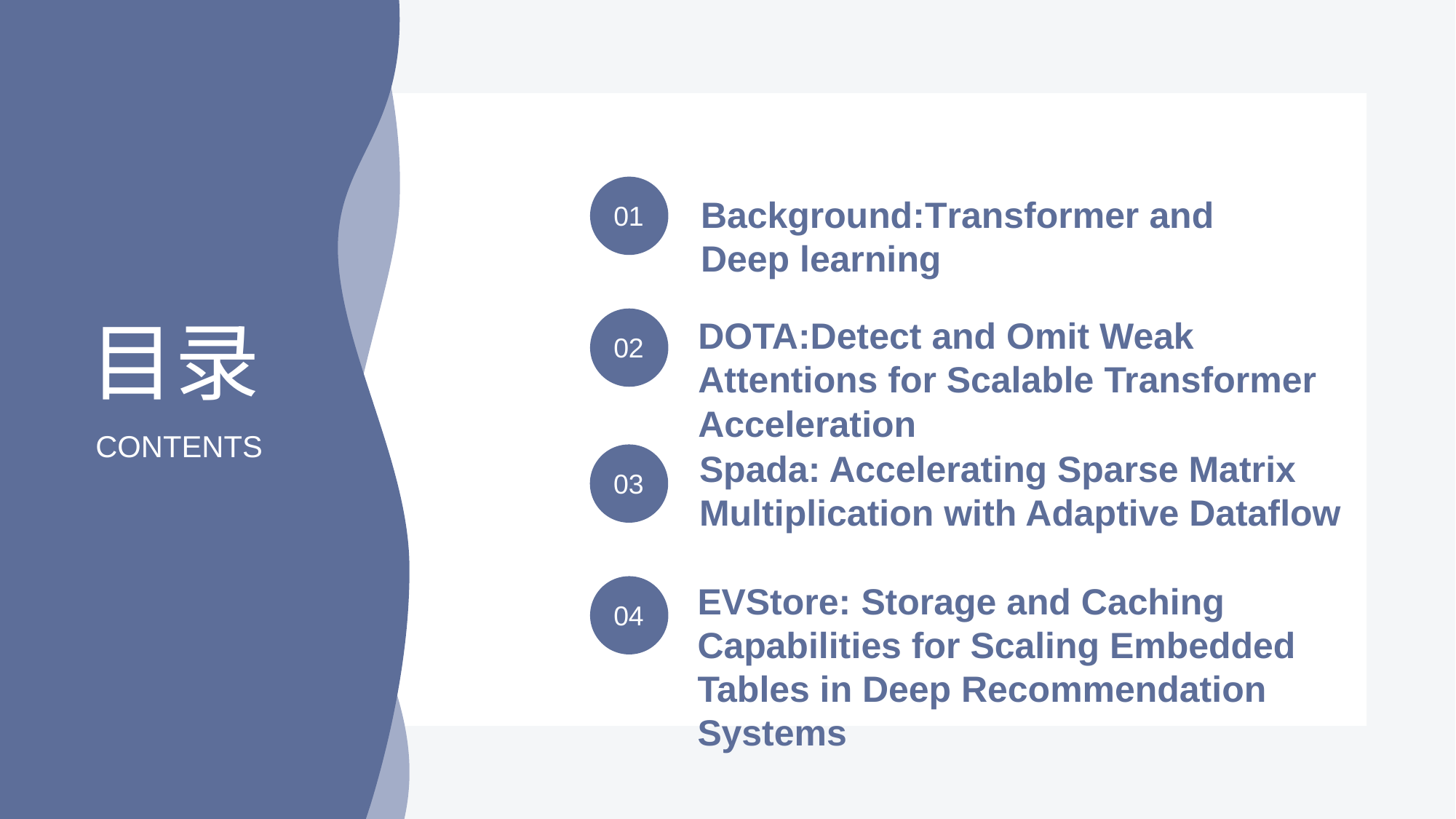

Background:Transformer and Deep learning
01
目录
DOTA:Detect and Omit Weak Attentions for Scalable Transformer Acceleration

02
CONTENTS
Spada: Accelerating Sparse Matrix Multiplication with Adaptive Dataflow

03
EVStore: Storage and Caching Capabilities for Scaling Embedded Tables in Deep Recommendation Systems

04